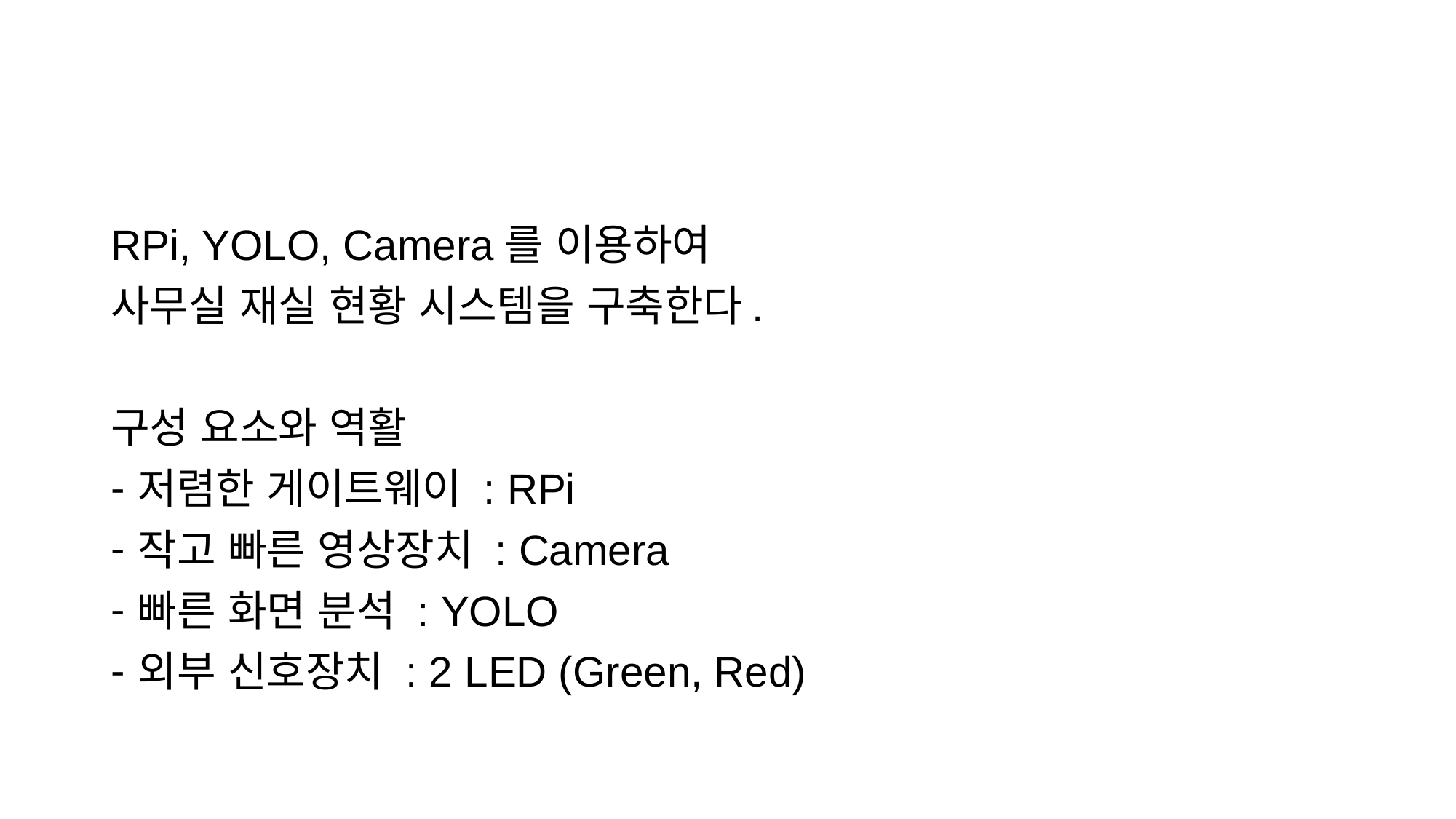

#
RPi, YOLO, Camera를 이용하여
사무실 재실 현황 시스템을 구축한다.

구성 요소와 역활
저렴한 게이트웨이 : RPi
작고 빠른 영상장치 : Camera
빠른 화면 분석 : YOLO
외부 신호장치 : 2 LED (Green, Red)